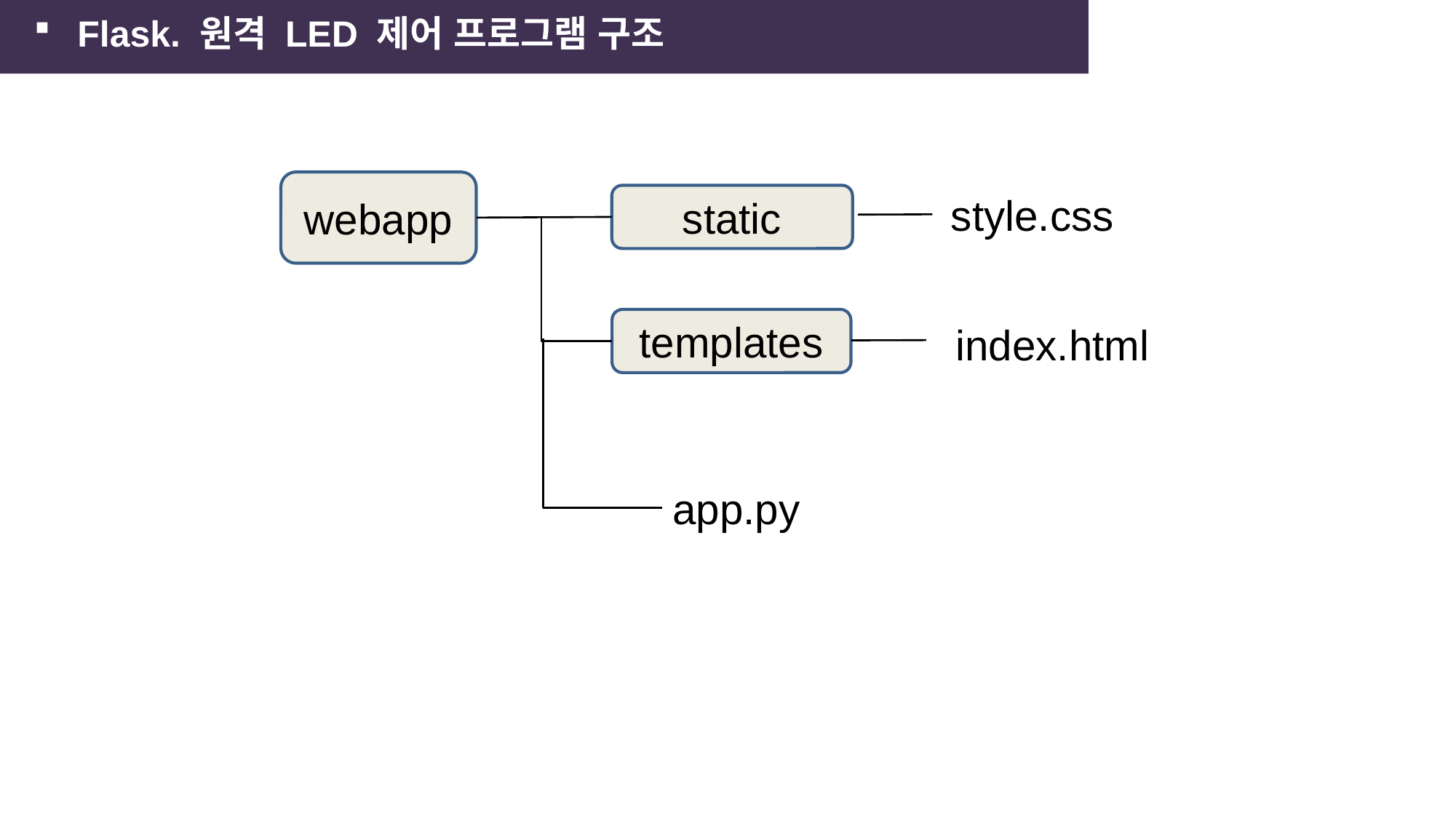

Flask. 원격 LED 제어 프로그램 구조
webapp
style.css
static
templates
index.html
app.py